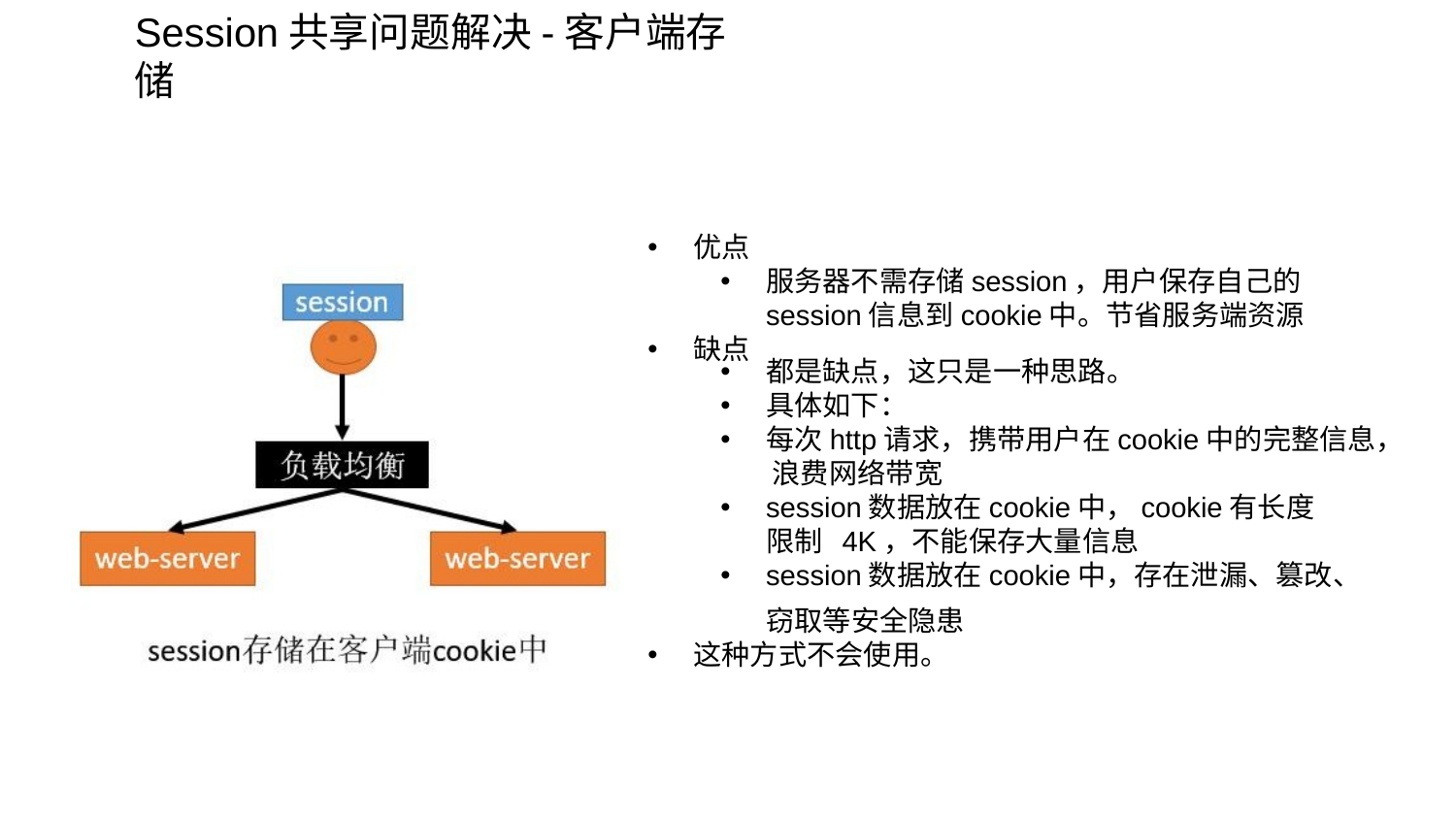

# Session共享问题解决-客户端存储
优点
服务器不需存储session，用户保存自己的
session信息到cookie中。节省服务端资源

都是缺点，这只是一种思路。
具体如下：
每次http请求，携带用户在cookie中的完整信息， 浪费网络带宽
session数据放在cookie中，cookie有长度限制  4K，不能保存大量信息
session数据放在cookie中，存在泄漏、篡改、

缺点
窃取等安全隐患
这种方式不会使用。